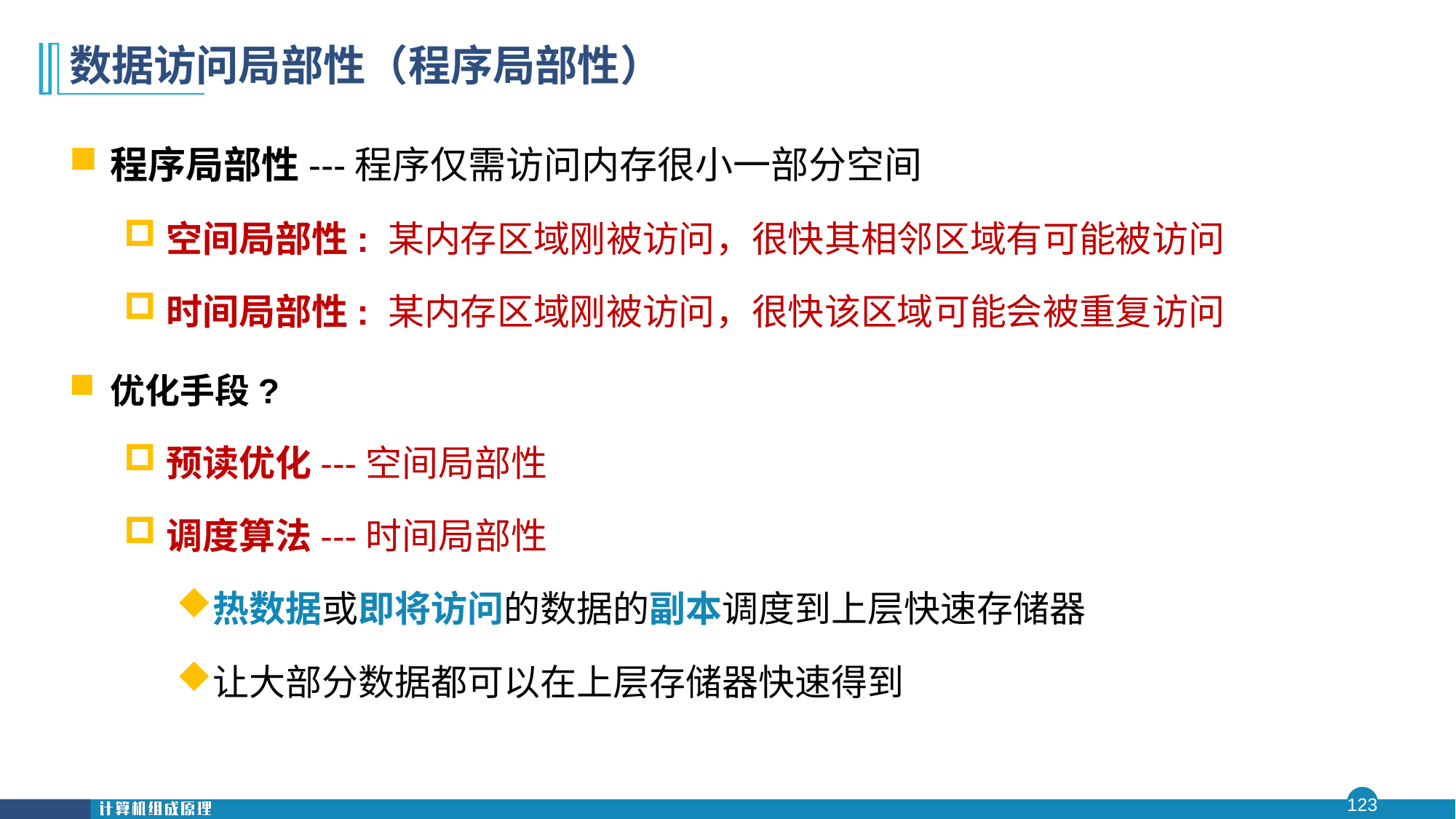

# 数据访问局部性（程序局部性）
程序局部性---程序仅需访问内存很小一部分空间
空间局部性: 某内存区域刚被访问，很快其相邻区域有可能被访问
时间局部性: 某内存区域刚被访问，很快该区域可能会被重复访问
优化手段?
预读优化---空间局部性
调度算法---时间局部性
热数据或即将访问的数据的副本调度到上层快速存储器
让大部分数据都可以在上层存储器快速得到